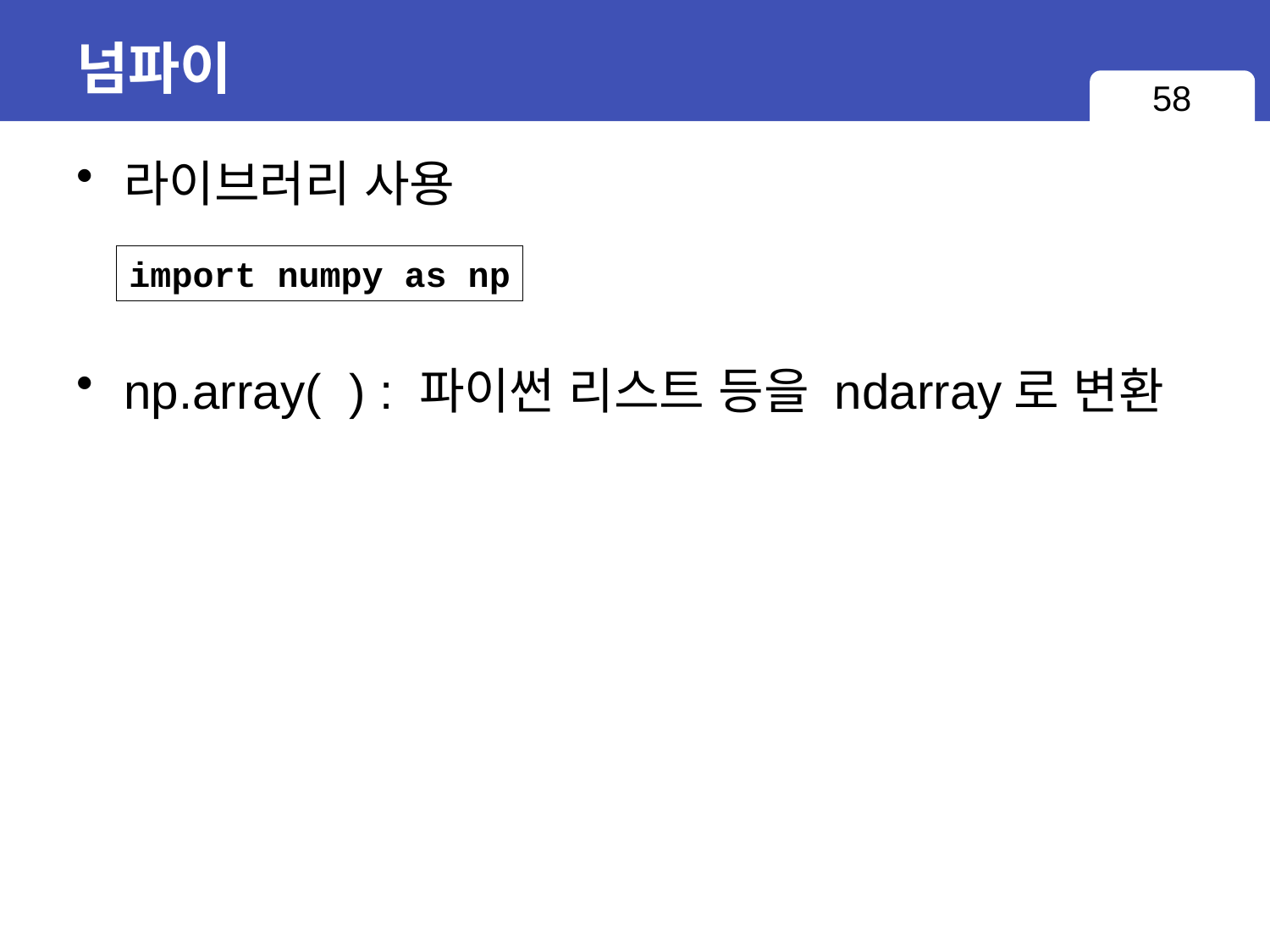

# 넘파이
58
라이브러리 사용

np.array(  ) : 파이썬 리스트 등을 ndarray로 변환
import numpy as np